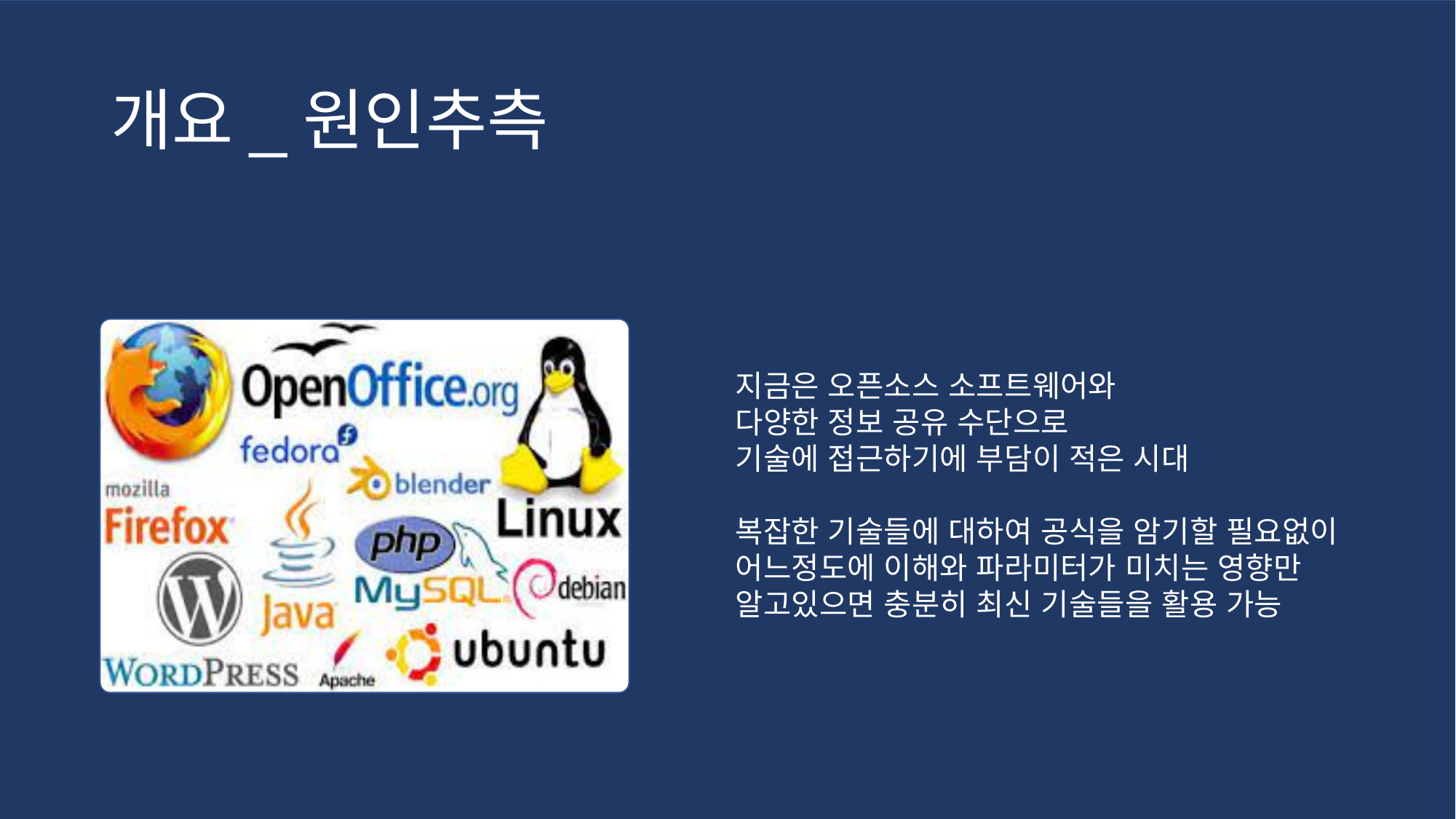

# 개요_원인추측

지금은 오픈소스 소프트웨어와
다양한 정보 공유 수단으로
기술에 접근하기에 부담이 적은 시대

복잡한 기술들에 대하여 공식을 암기할 필요없이
어느정도에 이해와 파라미터가 미치는 영향만
알고있으면 충분히 최신 기술들을 활용 가능